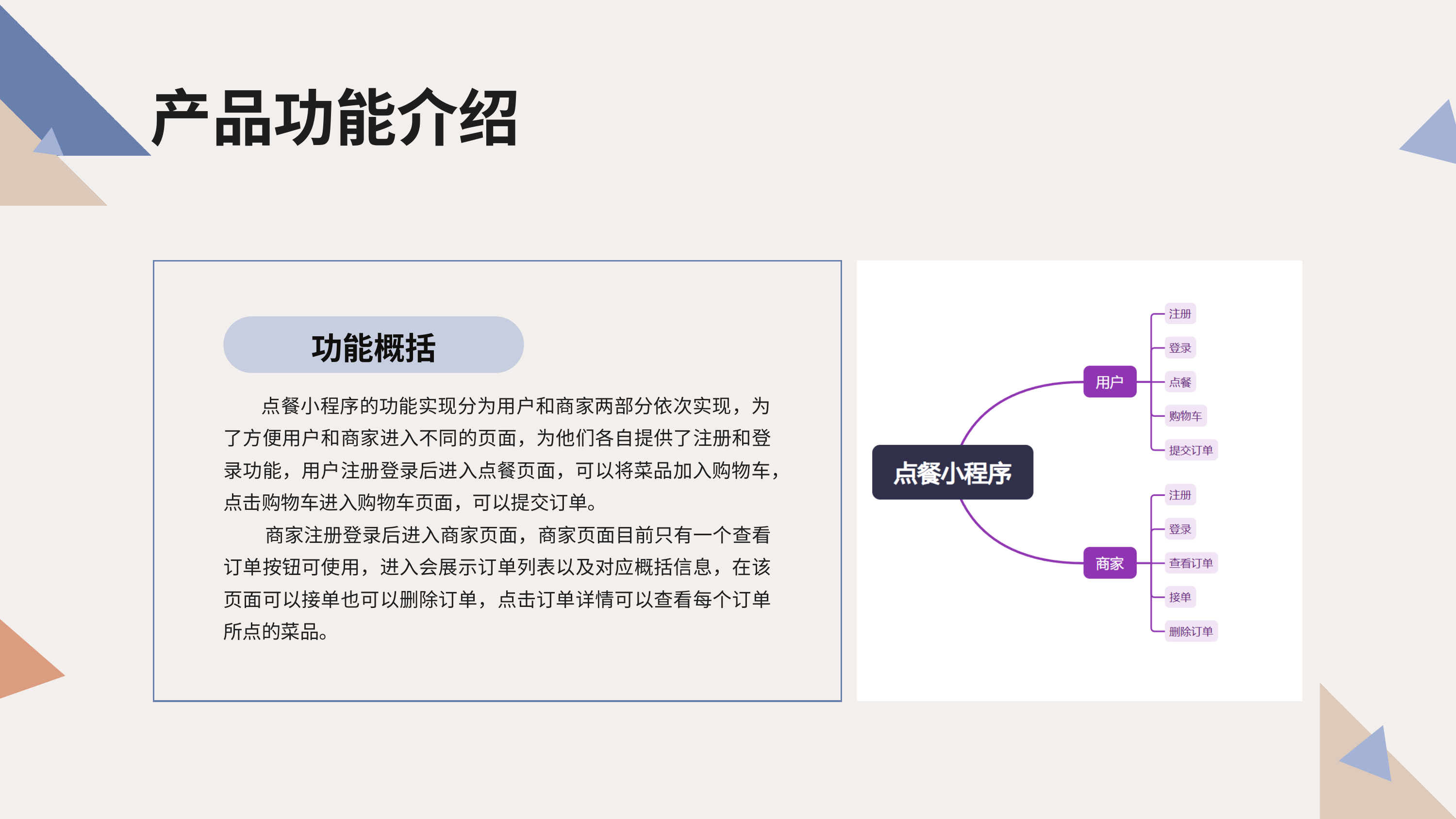

产品功能介绍

功能概括
       点餐小程序的功能实现分为用户和商家两部分依次实现，为了方便用户和商家进入不同的页面，为他们各自提供了注册和登录功能，用户注册登录后进入点餐页面，可以将菜品加入购物车，点击购物车进入购物车页面，可以提交订单。
        商家注册登录后进入商家页面，商家页面目前只有一个查看订单按钮可使用，进入会展示订单列表以及对应概括信息，在该页面可以接单也可以删除订单，点击订单详情可以查看每个订单所点的菜品。